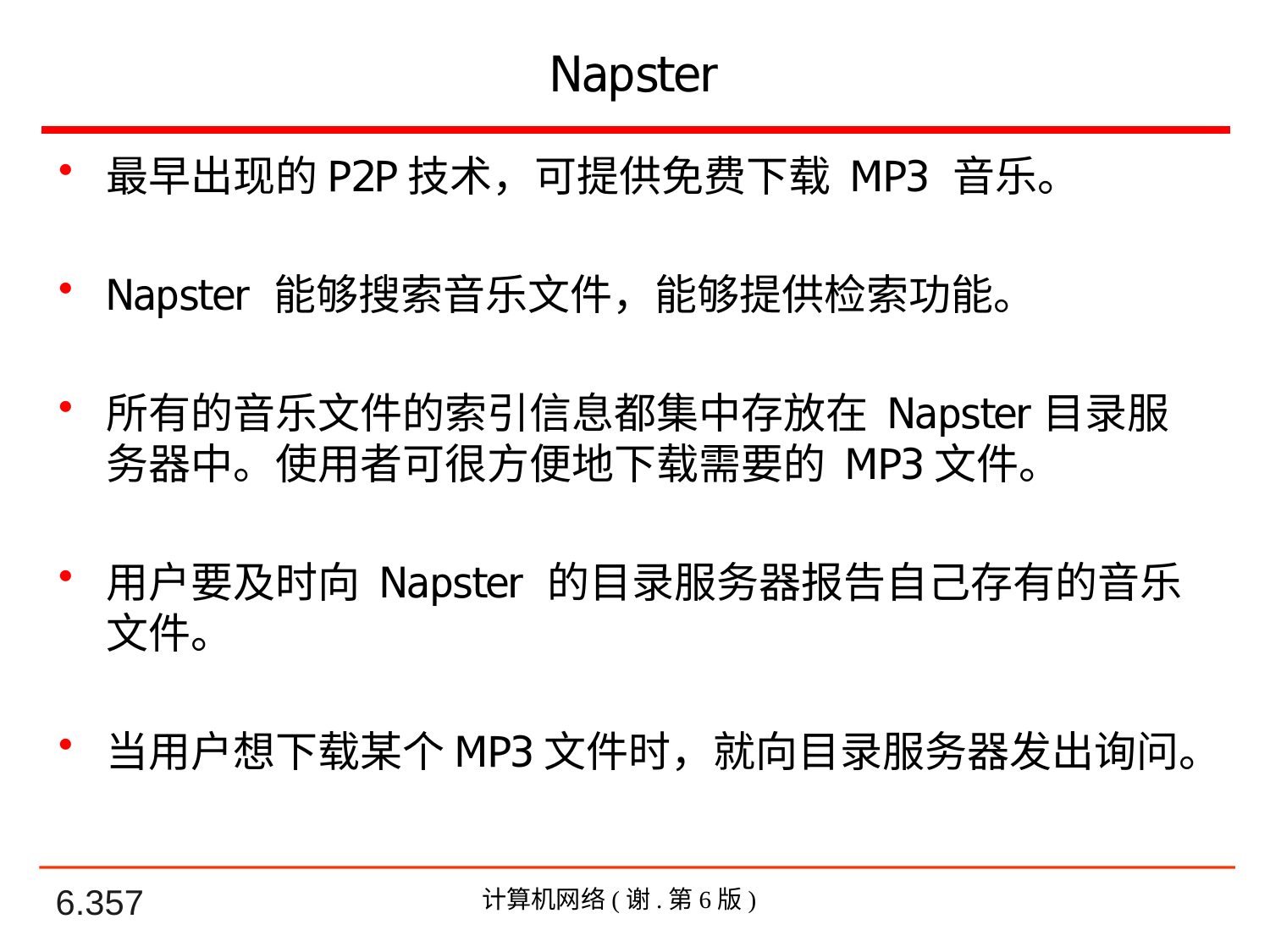

# Napster
最早出现的P2P技术，可提供免费下载 MP3 音乐。

Napster 能够搜索音乐文件，能够提供检索功能。

所有的音乐文件的索引信息都集中存放在 Napster目录服务器中。使用者可很方便地下载需要的 MP3文件。

用户要及时向 Napster 的目录服务器报告自己存有的音乐文件。

当用户想下载某个MP3文件时，就向目录服务器发出询问。